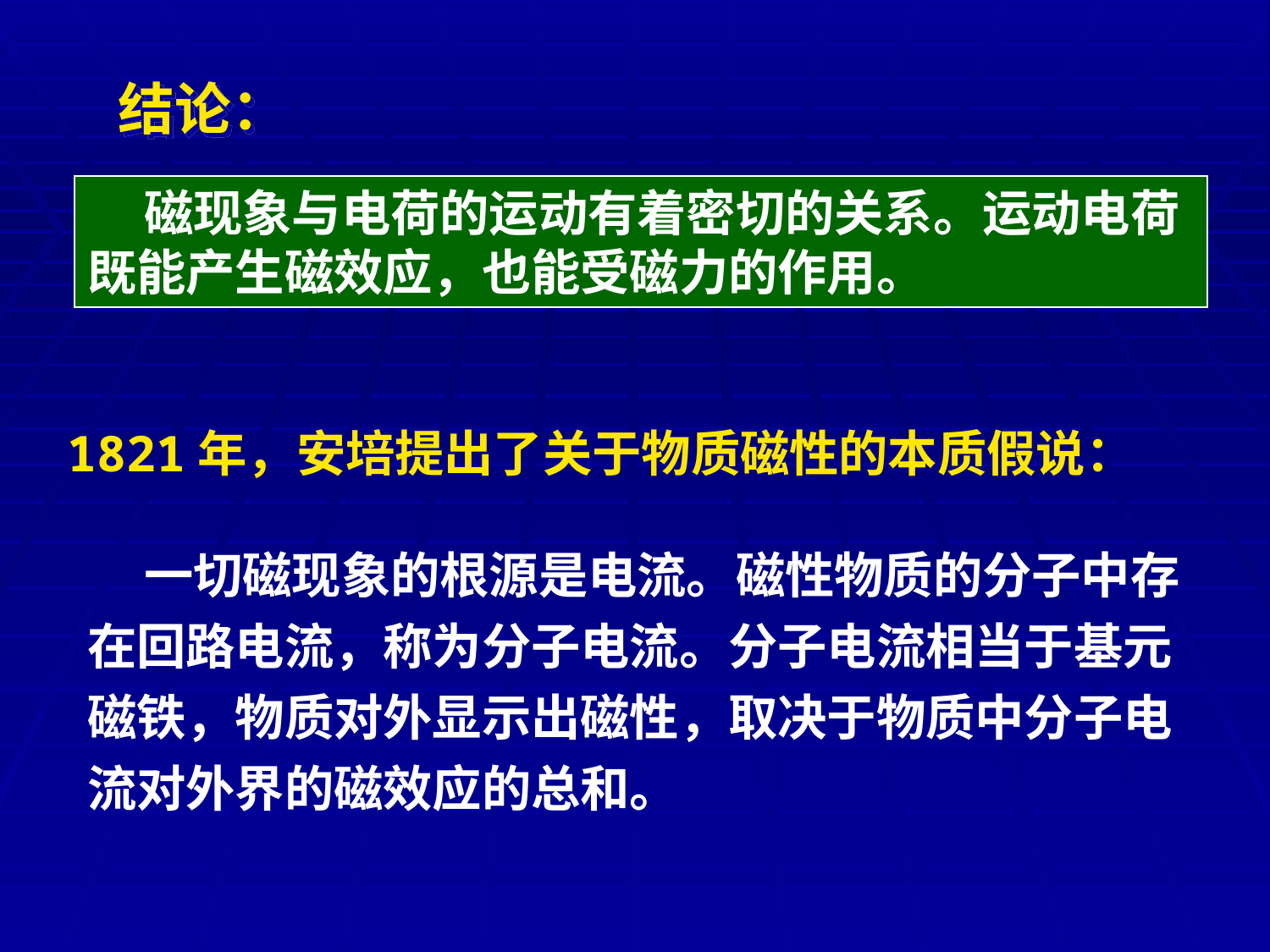

结论：
    磁现象与电荷的运动有着密切的关系。运动电荷既能产生磁效应，也能受磁力的作用。
1821年，安培提出了关于物质磁性的本质假说：
    一切磁现象的根源是电流。磁性物质的分子中存在回路电流，称为分子电流。分子电流相当于基元磁铁，物质对外显示出磁性，取决于物质中分子电流对外界的磁效应的总和。